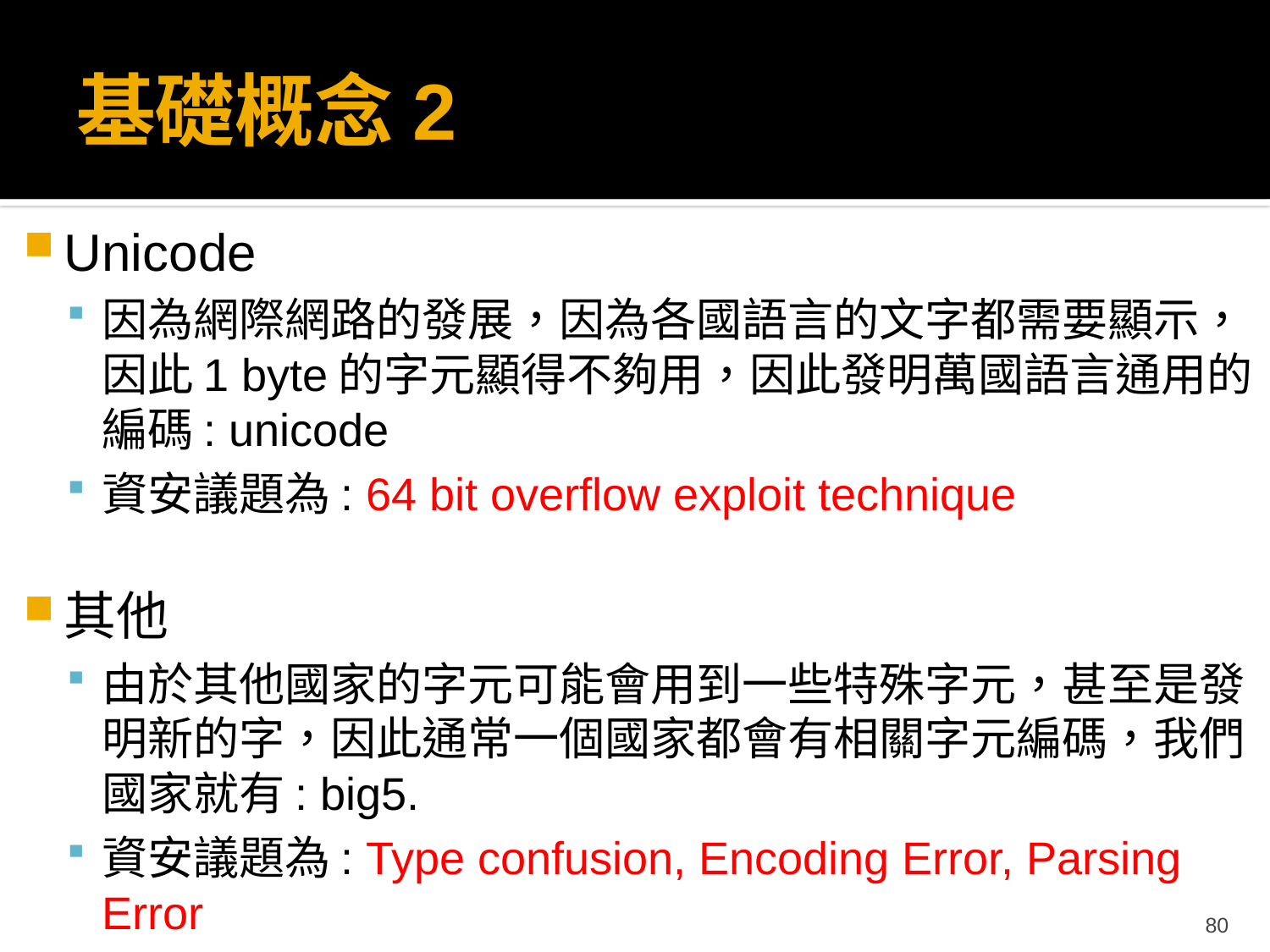

# 基礎概念2
Unicode
因為網際網路的發展，因為各國語言的文字都需要顯示，因此1 byte的字元顯得不夠用，因此發明萬國語言通用的編碼: unicode
資安議題為: 64 bit overflow exploit technique

其他
由於其他國家的字元可能會用到一些特殊字元，甚至是發明新的字，因此通常一個國家都會有相關字元編碼，我們國家就有: big5.
資安議題為: Type confusion, Encoding Error, Parsing Error
80